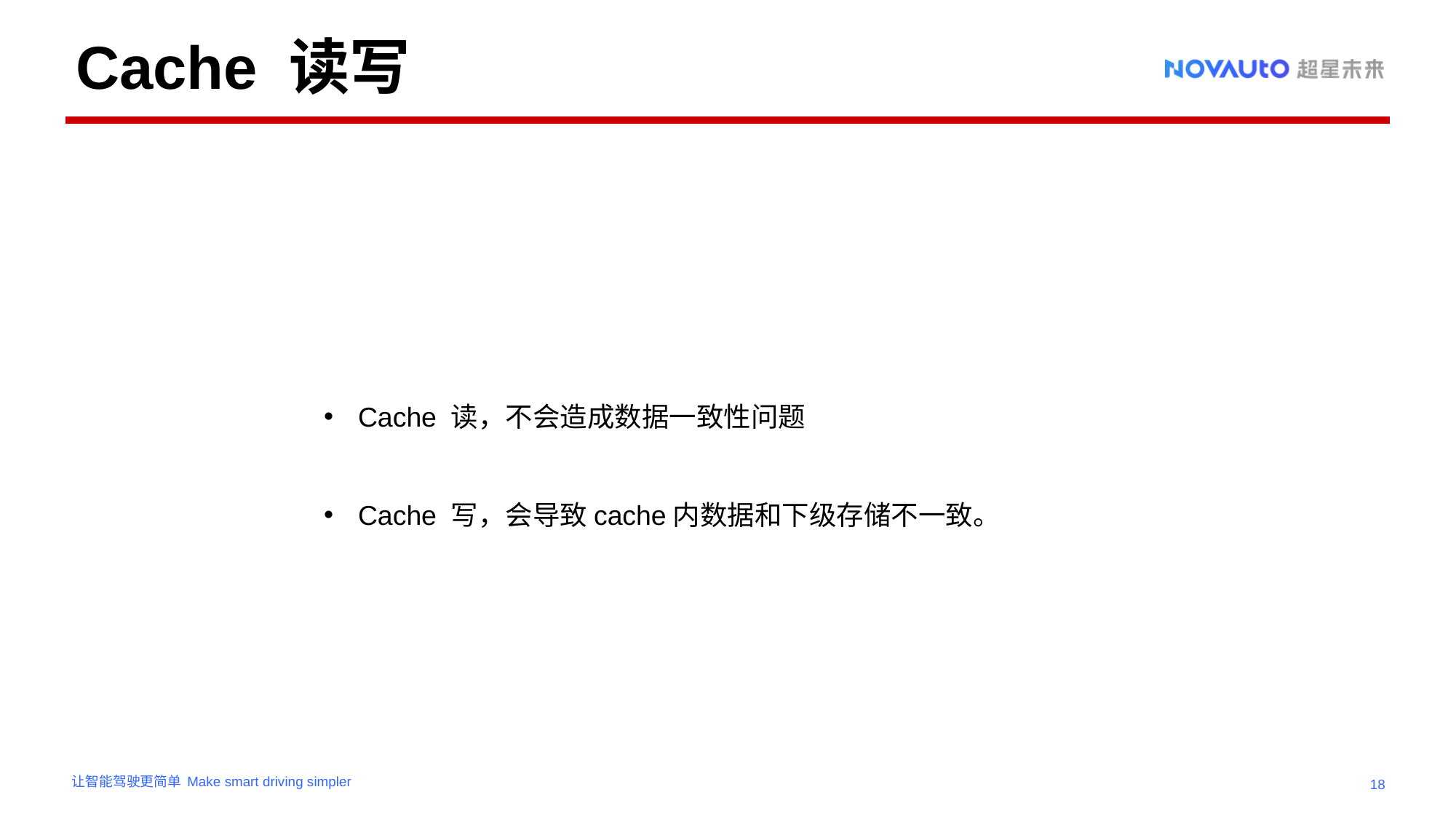

# Cache 读写
Cache 读，不会造成数据一致性问题
Cache 写，会导致cache内数据和下级存储不一致。